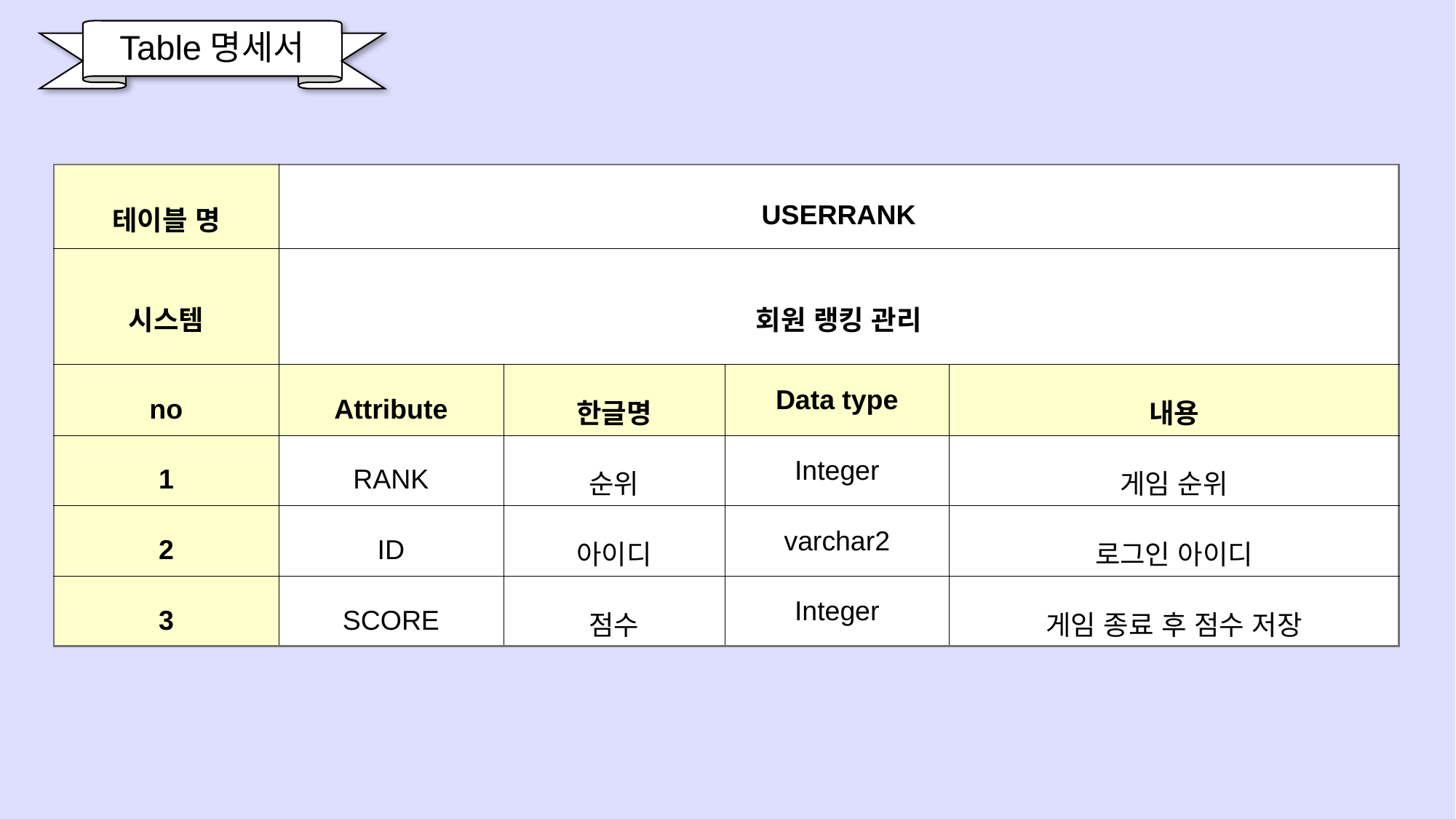

Table명세서

| 테이블 명 | USERRANK |  |  |  |
| --- | --- | --- | --- | --- |
| 시스템 | 회원 랭킹 관리 |  |  |  |
| no | Attribute | 한글명 | Data type | 내용 |
| 1 | RANK | 순위 | Integer | 게임 순위 |
| 2 | ID | 아이디 | varchar2 | 로그인 아이디 |
| 3 | SCORE | 점수 | Integer | 게임 종료 후 점수 저장 |